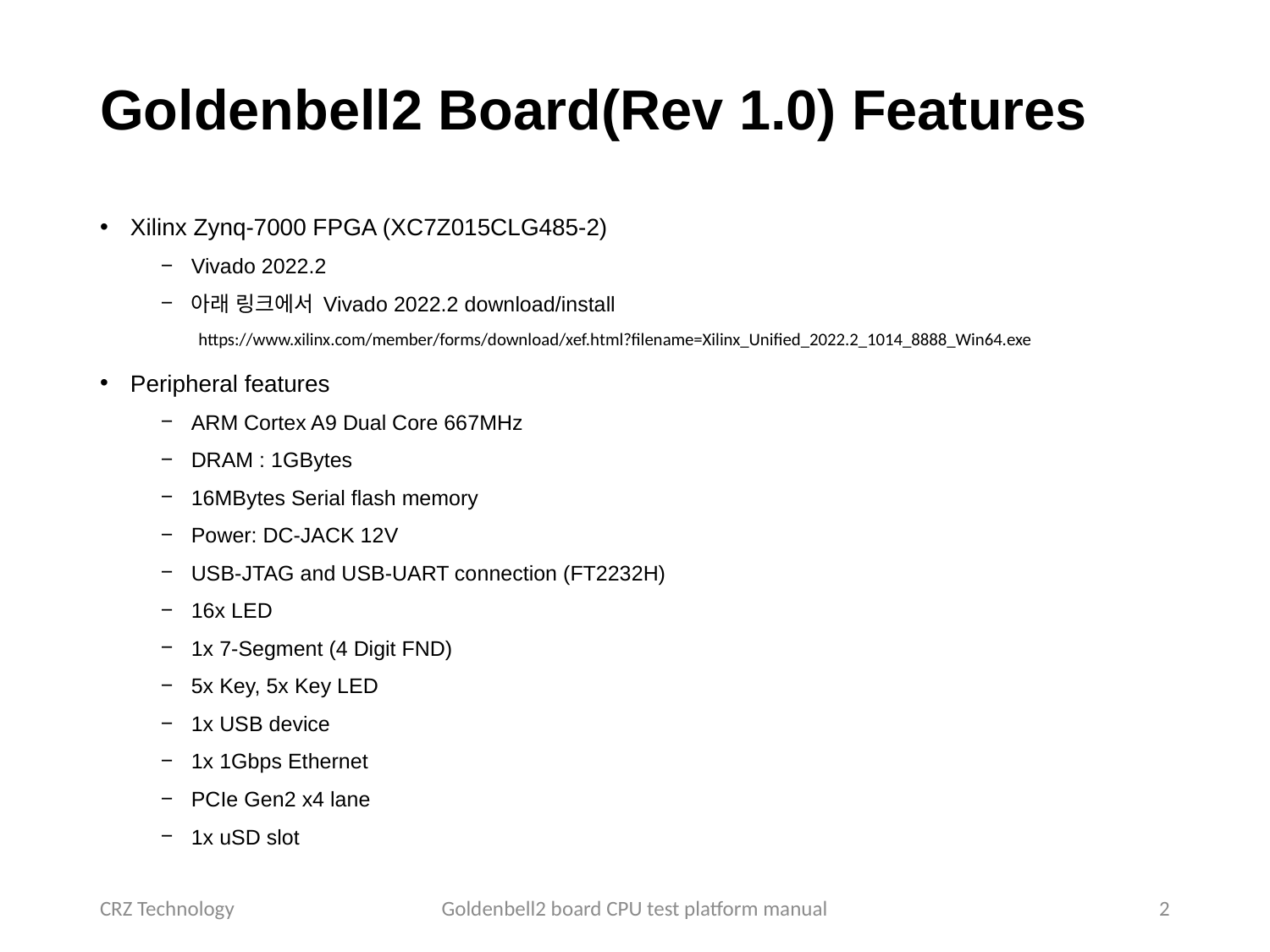

# Goldenbell2 Board(Rev 1.0) Features
Xilinx Zynq-7000 FPGA (XC7Z015CLG485-2)
Vivado 2022.2
아래 링크에서 Vivado 2022.2 download/install

Peripheral features
ARM Cortex A9 Dual Core 667MHz
DRAM : 1GBytes
16MBytes Serial flash memory
Power: DC-JACK 12V
USB-JTAG and USB-UART connection (FT2232H)
16x LED
1x 7-Segment (4 Digit FND)
5x Key, 5x Key LED
1x USB device
1x 1Gbps Ethernet
PCIe Gen2 x4 lane
1x uSD slot
https://www.xilinx.com/member/forms/download/xef.html?filename=Xilinx_Unified_2022.2_1014_8888_Win64.exe
CRZ Technology
Goldenbell2 board CPU test platform manual
2